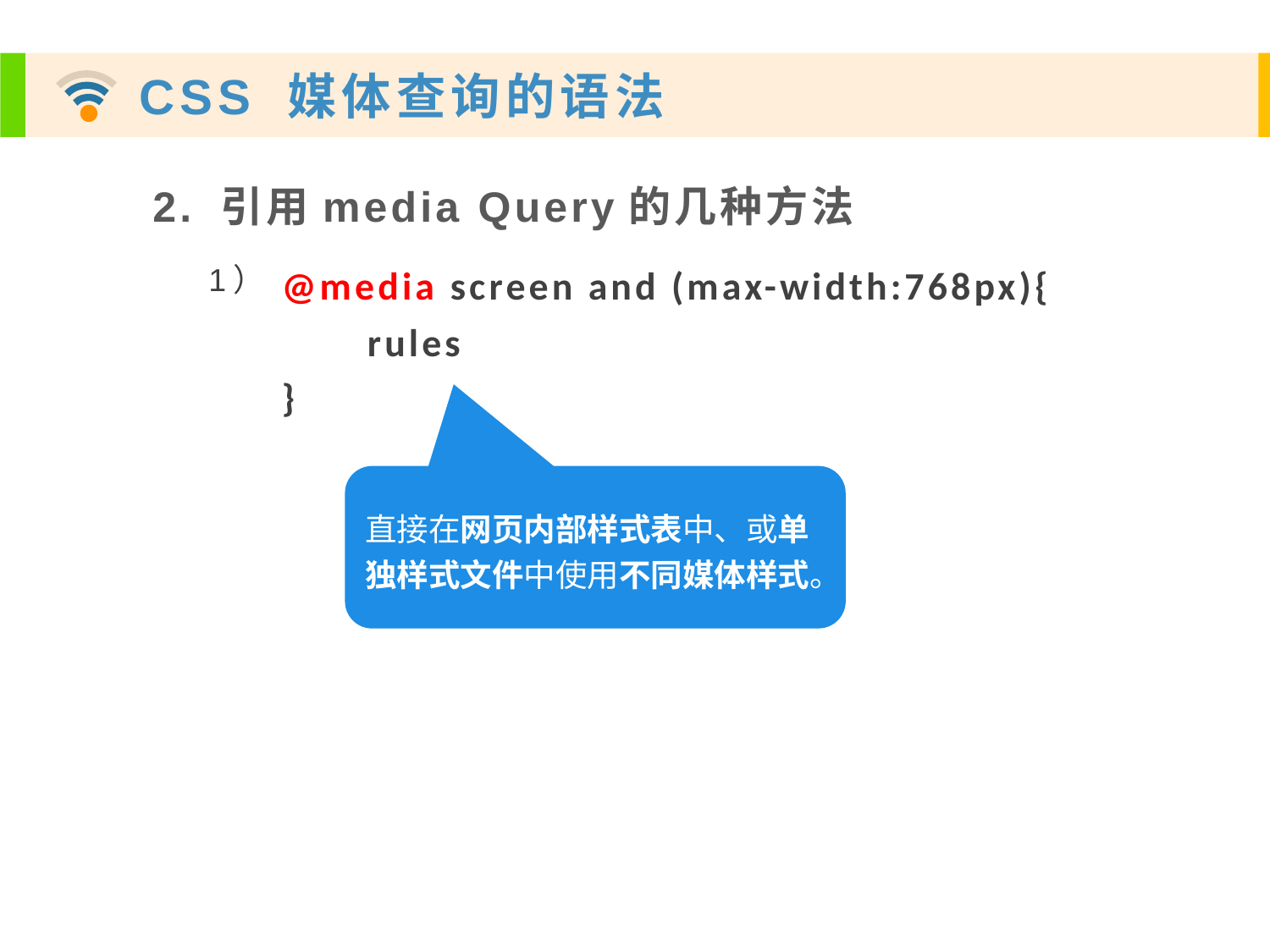

2. 引用media Query的几种方法
@media screen and (max-width:768px){
       rules
}
1）
直接在网页内部样式表中、或单独样式文件中使用不同媒体样式。